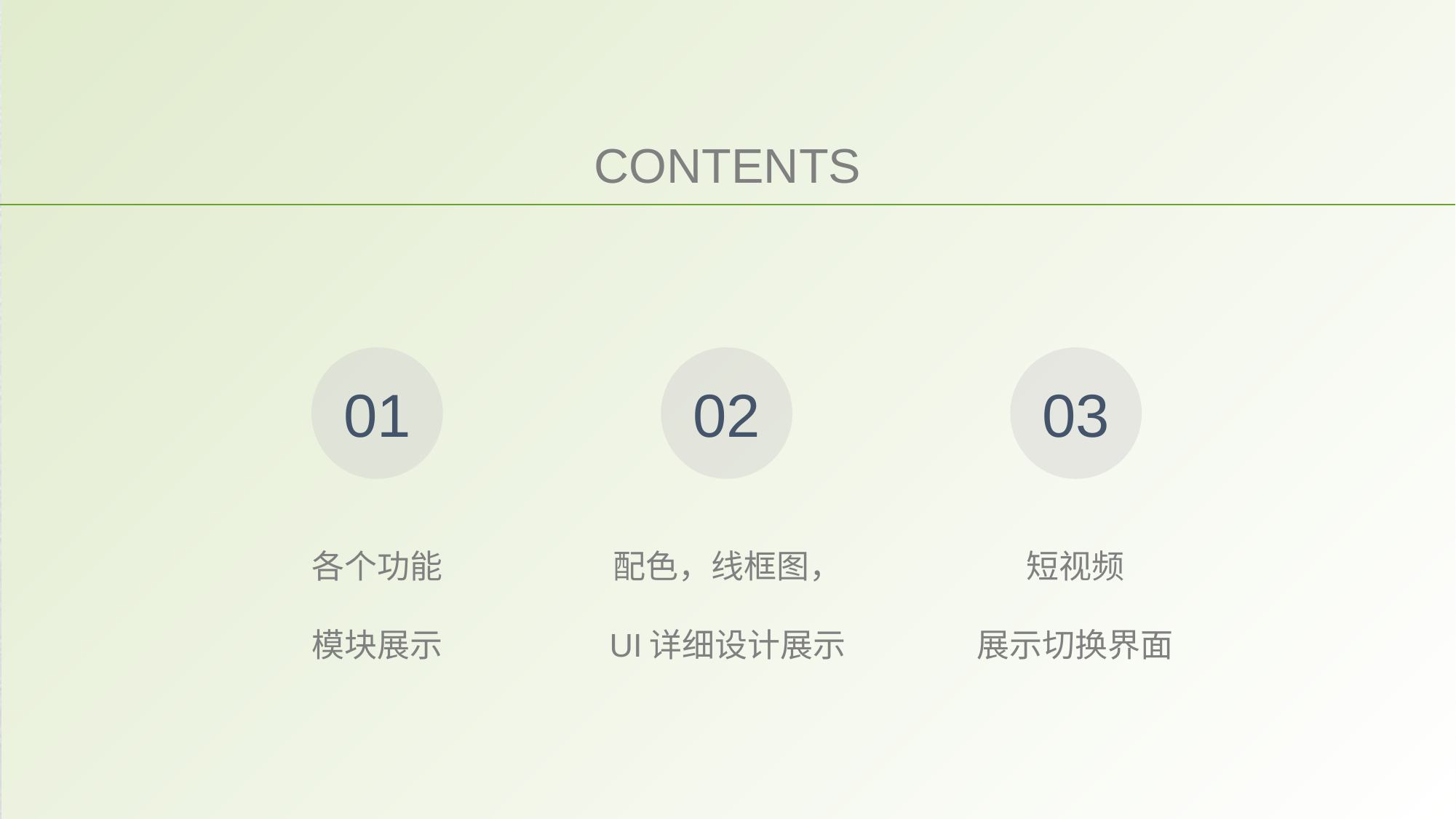

CONTENTS
01
02
03

各个功能

模块展示

配色，线框图，

UI详细设计展示

短视频

展示切换界面